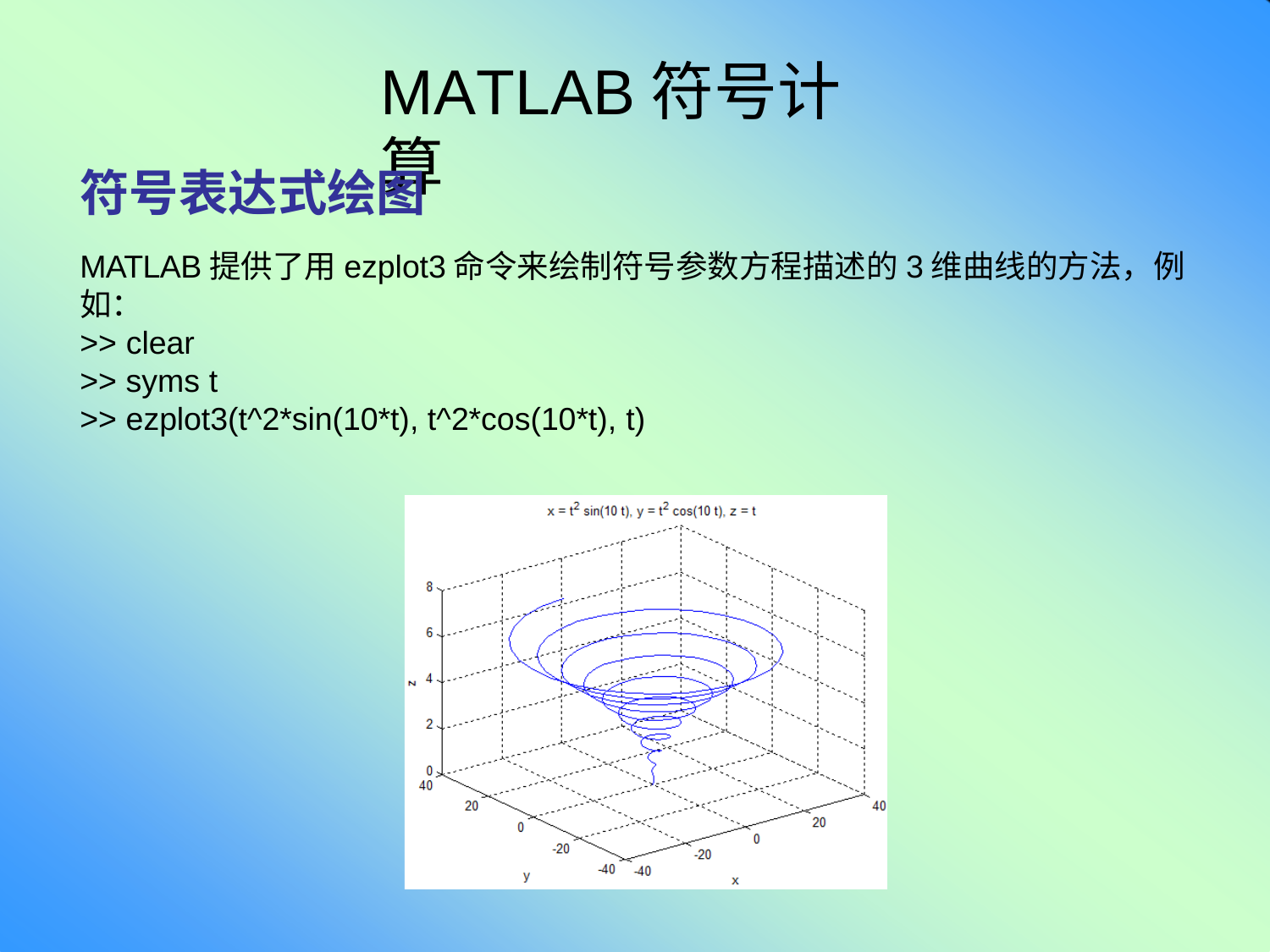

# MATLAB符号计算
符号表达式绘图
MATLAB提供了用ezplot3命令来绘制符号参数方程描述的3维曲线的方法，例如：
>> clear
>> syms t
>> ezplot3(t^2*sin(10*t), t^2*cos(10*t), t)